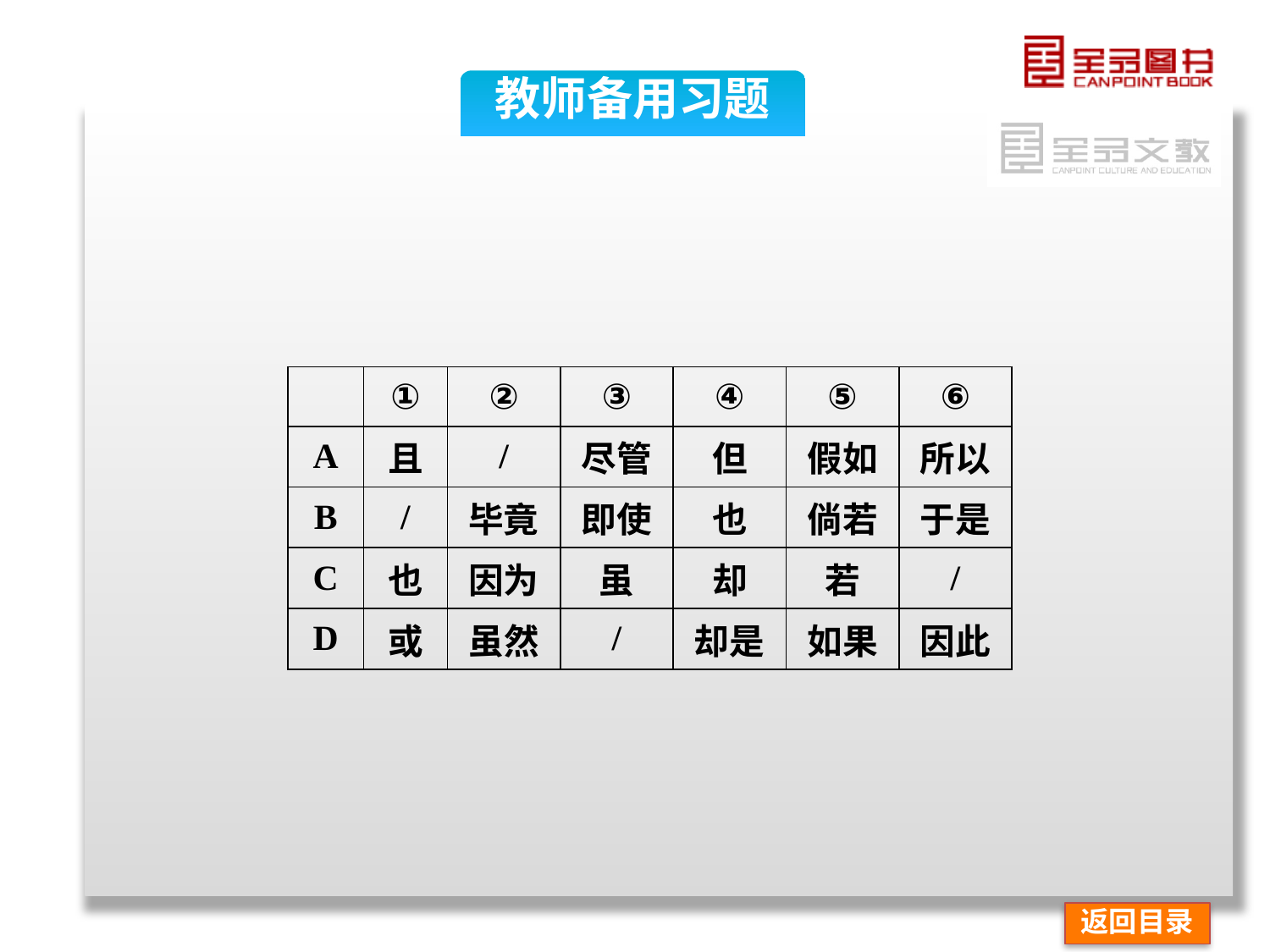

教师备用习题
|  | ① | ② | ③ | ④ | ⑤ | ⑥ |
| --- | --- | --- | --- | --- | --- | --- |
| A | 且 | / | 尽管 | 但 | 假如 | 所以 |
| B | / | 毕竟 | 即使 | 也 | 倘若 | 于是 |
| C | 也 | 因为 | 虽 | 却 | 若 | / |
| D | 或 | 虽然 | / | 却是 | 如果 | 因此 |
返回目录